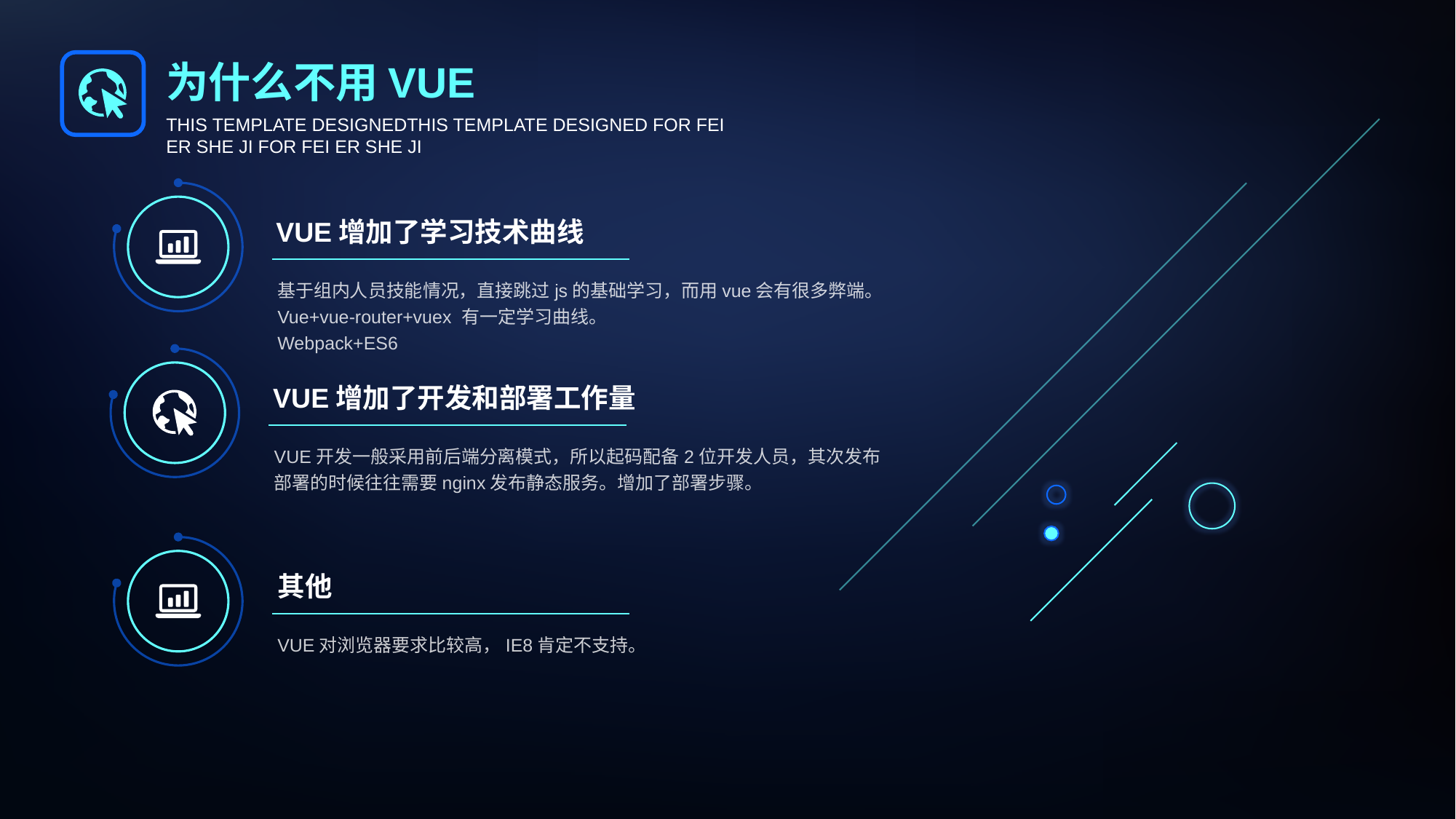

为什么不用VUE
THIS TEMPLATE DESIGNEDTHIS TEMPLATE DESIGNED FOR FEI ER SHE JI FOR FEI ER SHE JI

VUE增加了学习技术曲线
基于组内人员技能情况，直接跳过js的基础学习，而用vue会有很多弊端。
Vue+vue-router+vuex 有一定学习曲线。
Webpack+ES6

VUE增加了开发和部署工作量
VUE开发一般采用前后端分离模式，所以起码配备2位开发人员，其次发布部署的时候往往需要nginx发布静态服务。增加了部署步骤。

其他
VUE对浏览器要求比较高，IE8肯定不支持。